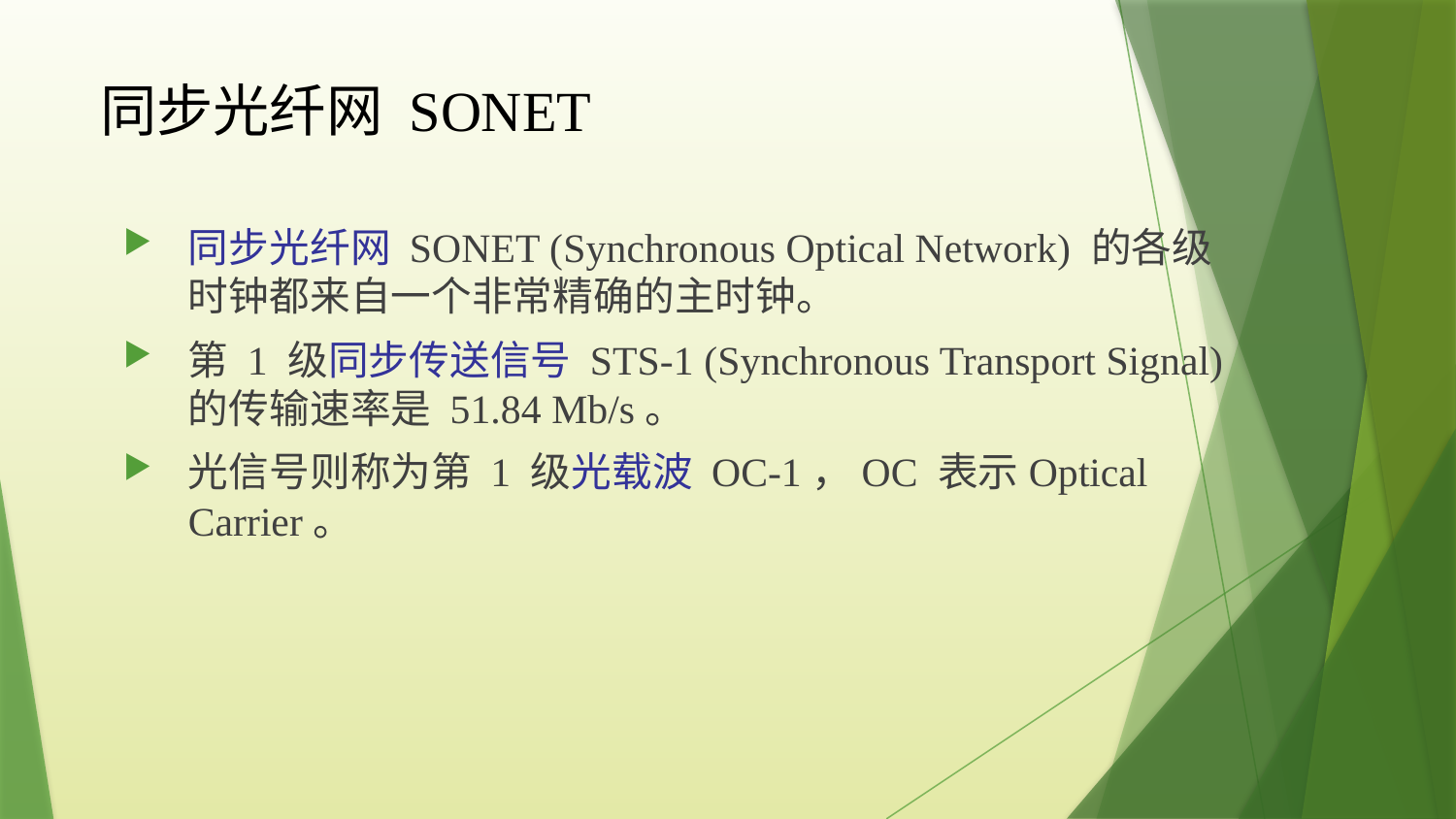

同步光纤网 SONET
同步光纤网 SONET (Synchronous Optical Network) 的各级时钟都来自一个非常精确的主时钟。
第 1 级同步传送信号 STS-1 (Synchronous Transport Signal)的传输速率是 51.84 Mb/s。
光信号则称为第 1 级光载波 OC-1，OC 表示Optical Carrier。